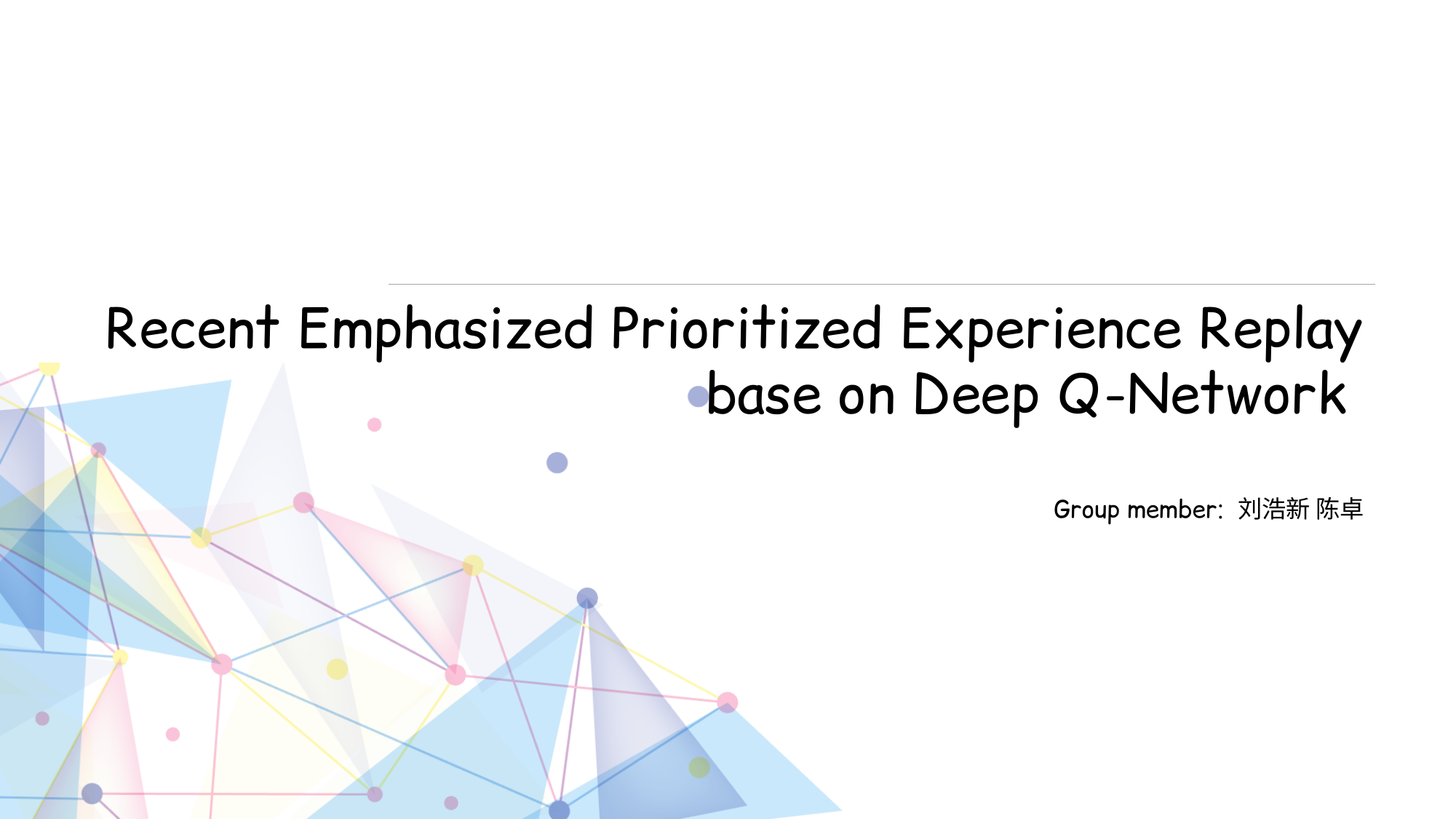

# Recent Emphasized Prioritized Experience Replay base on Deep Q-Network
Group member: 刘浩新 陈卓